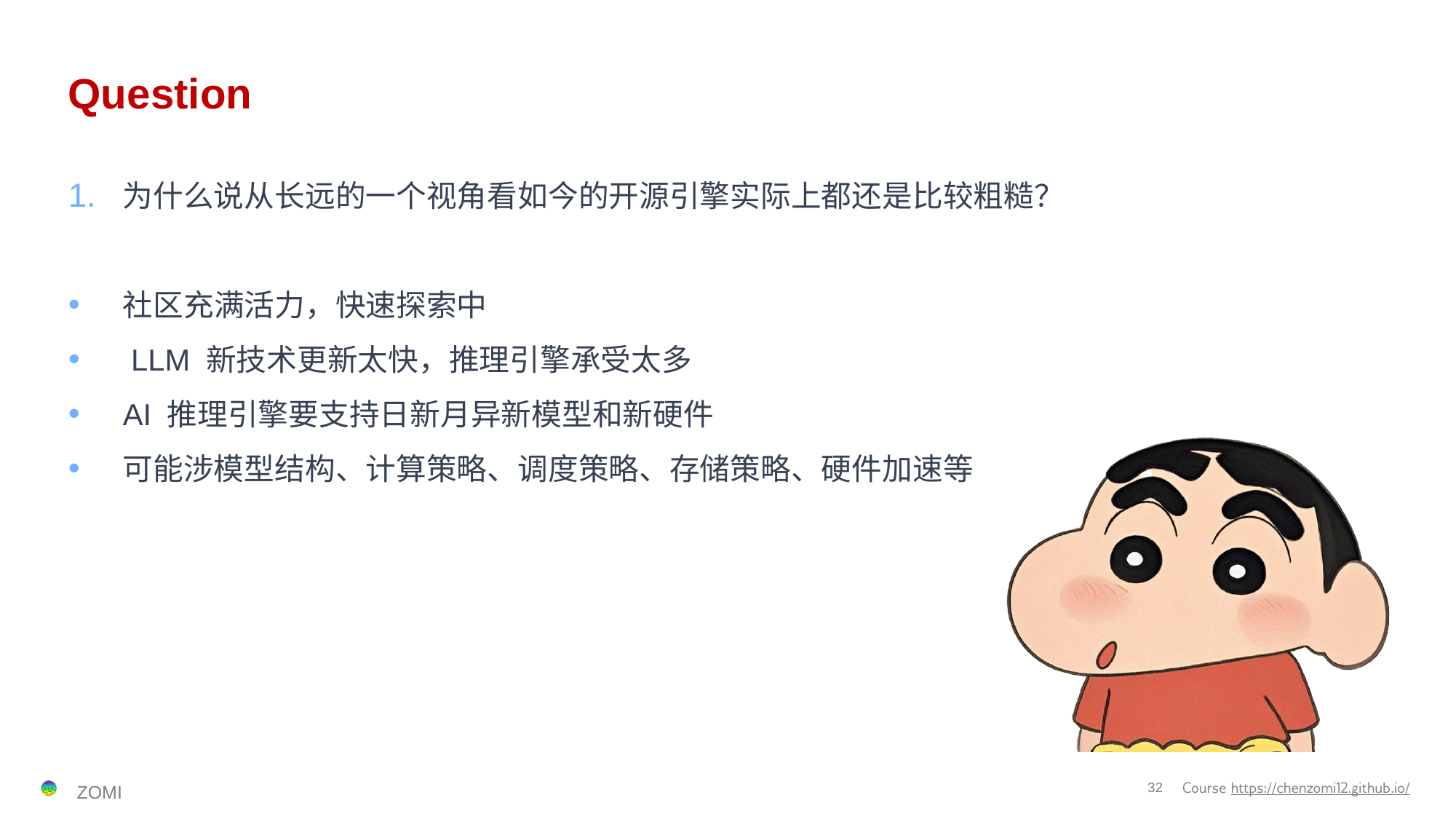

# Question
为什么说从长远的一个视角看如今的开源引擎实际上都还是比较粗糙？

社区充满活力，快速探索中
 LLM 新技术更新太快，推理引擎承受太多
AI 推理引擎要支持日新月异新模型和新硬件
可能涉模型结构、计算策略、调度策略、存储策略、硬件加速等